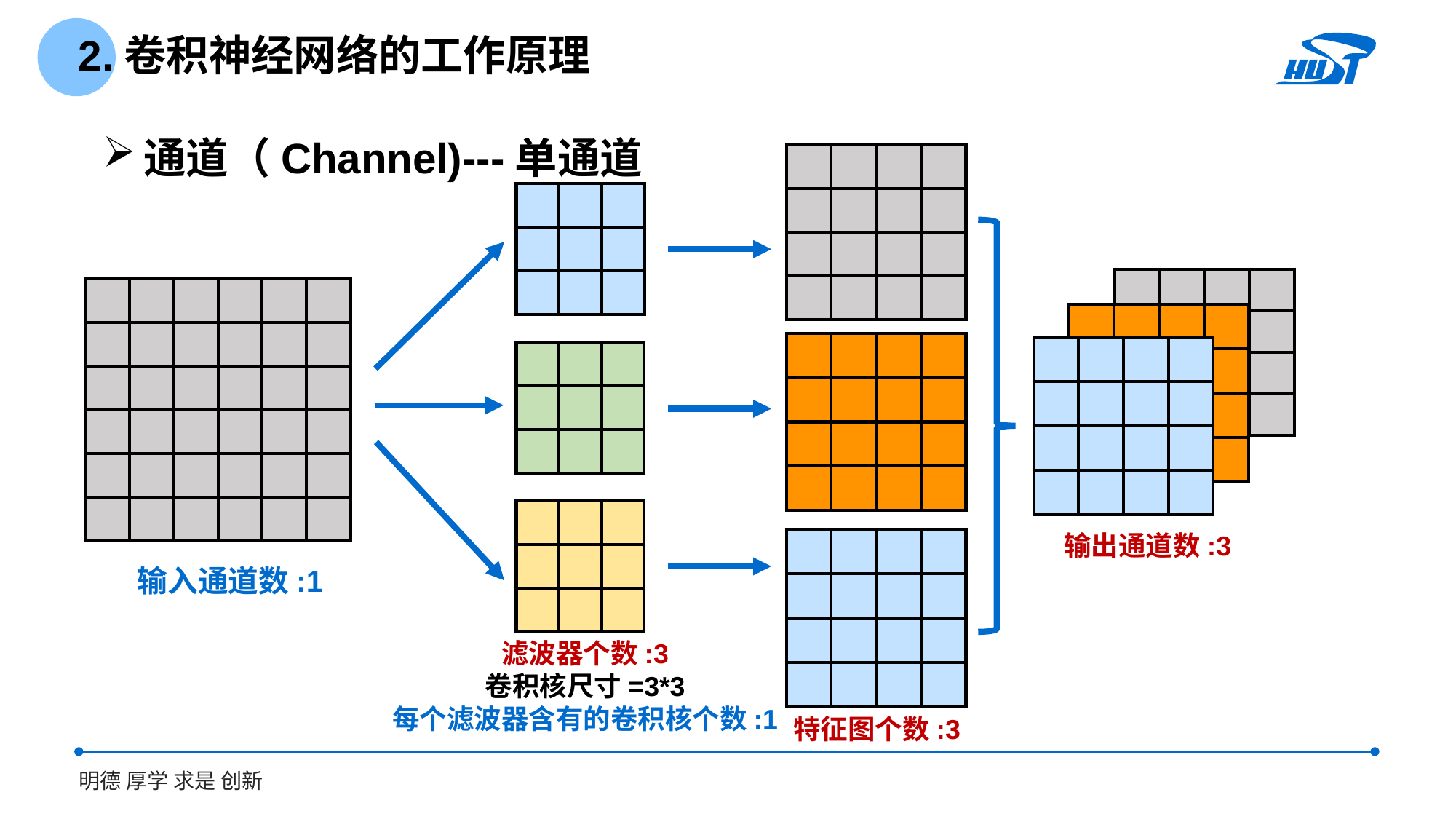

2.卷积神经网络的工作原理
通道（Channel)---单通道
|  |  |  |  |
| --- | --- | --- | --- |
|  |  |  |  |
|  |  |  |  |
|  |  |  |  |
|  |  |  |
| --- | --- | --- |
|  |  |  |
|  |  |  |

|  |  |  |  |
| --- | --- | --- | --- |
|  |  |  |  |
|  |  |  |  |
|  |  |  |  |
|  |  |  |  |  |  |
| --- | --- | --- | --- | --- | --- |
|  |  |  |  |  |  |
|  |  |  |  |  |  |
|  |  |  |  |  |  |
|  |  |  |  |  |  |
|  |  |  |  |  |  |
|  |  |  |  |
| --- | --- | --- | --- |
|  |  |  |  |
|  |  |  |  |
|  |  |  |  |
|  |  |  |  |
| --- | --- | --- | --- |
|  |  |  |  |
|  |  |  |  |
|  |  |  |  |
|  |  |  |  |
| --- | --- | --- | --- |
|  |  |  |  |
|  |  |  |  |
|  |  |  |  |
|  |  |  |
| --- | --- | --- |
|  |  |  |
|  |  |  |
|  |  |  |
| --- | --- | --- |
|  |  |  |
|  |  |  |
输出通道数:3
|  |  |  |  |
| --- | --- | --- | --- |
|  |  |  |  |
|  |  |  |  |
|  |  |  |  |
输入通道数:1
滤波器个数:3
卷积核尺寸=3*3
每个滤波器含有的卷积核个数:1
特征图个数:3